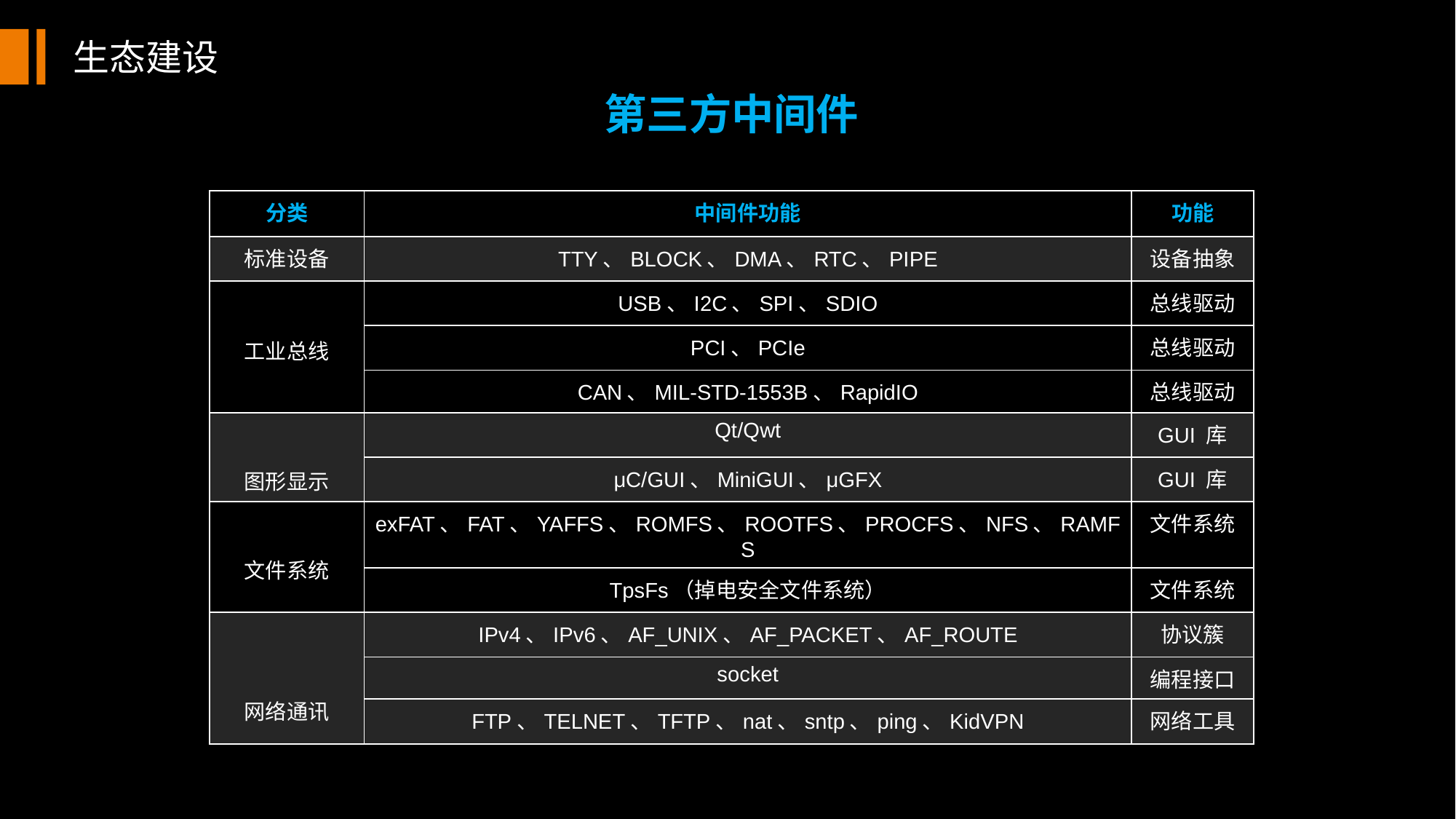

生态建设
第三方中间件
| 分类 | 中间件功能 | 功能 |
| --- | --- | --- |
| 标准设备 | TTY、BLOCK、DMA、RTC、PIPE | 设备抽象 |
| 工业总线 | USB、I2C、SPI、SDIO | 总线驱动 |
|  | PCI、PCIe | 总线驱动 |
|  | CAN、MIL-STD-1553B、RapidIO | 总线驱动 |
| 图形显示 | Qt/Qwt | GUI 库 |
|  | μC/GUI、MiniGUI、μGFX | GUI 库 |
| 文件系统 | exFAT、FAT、YAFFS、ROMFS、ROOTFS、PROCFS、NFS、RAMFS | 文件系统 |
|  | TpsFs（掉电安全文件系统） | 文件系统 |
| 网络通讯 | IPv4、IPv6、AF\_UNIX、AF\_PACKET、AF\_ROUTE | 协议簇 |
|  | socket | 编程接口 |
|  | FTP、TELNET、TFTP、nat、sntp、ping、KidVPN | 网络工具 |
| 分类 | 中间件功能 | 功能 |
| --- | --- | --- |
| 标准中间件 | SQLite3、ODBC | 数据库 |
|  | Mini-XML、libexpat | 格式转换 |
|  | Python、Lua、MuJS、Espruino、Duktape | 脚本语言 |
|  | GoAhead-WebServer、libcurl、libxemail、libpcap、tcpdump | 网络 |
|  | OpenSSL、PolarSSL | 安全 |
|  | zlib | 压缩 |
|  | Zmodem、Xmodem | 传输工具 |
|  | ReadLine、Libtool | 其他 |
| 应用中间件 | OpenCV、EtherCAT、CANopen、IEC61850、QGIS |  |
|  | 应用规约、行业中间件 |  |